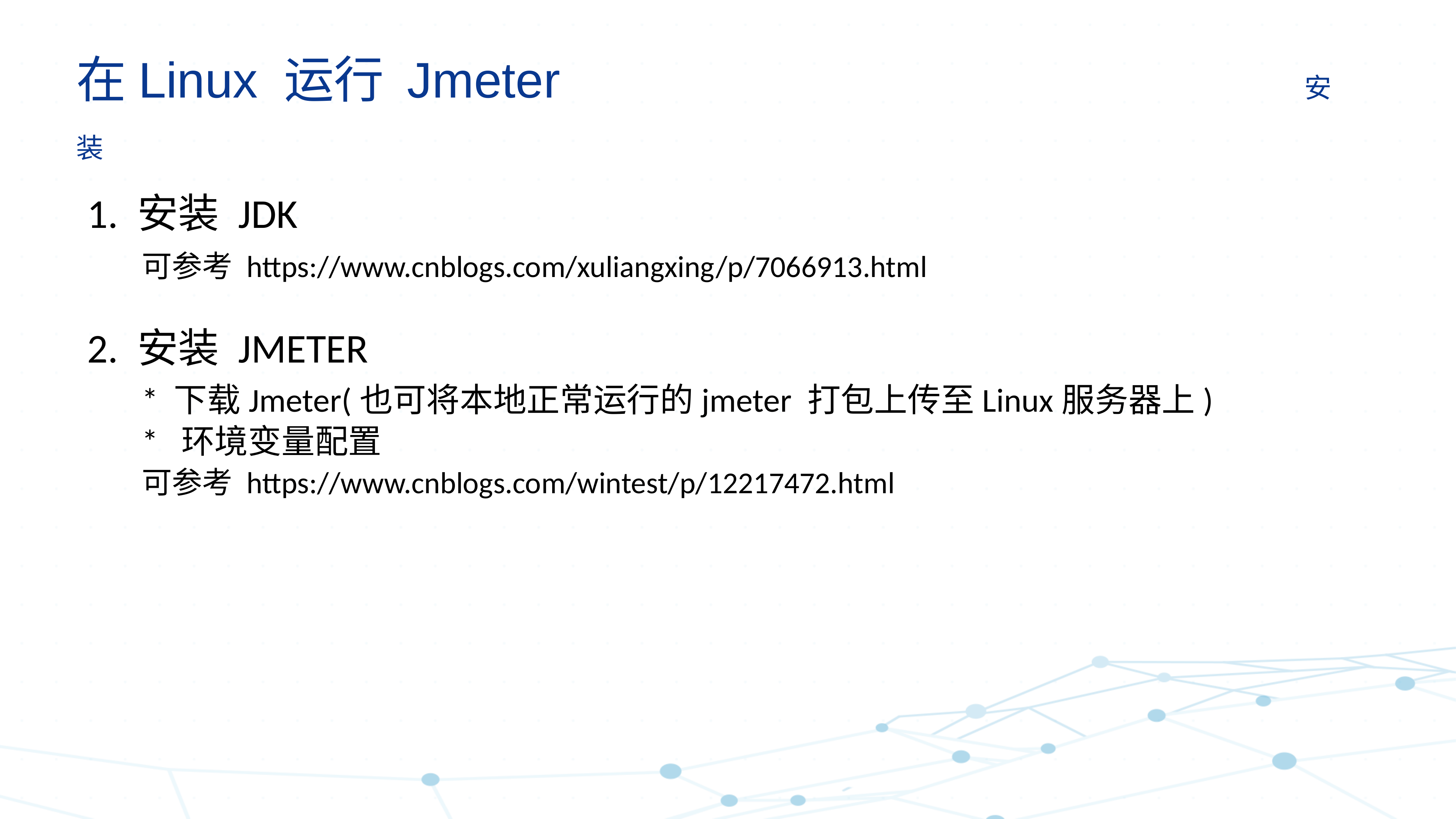

在Linux 运行 Jmeter       											     安装
1. 安装 JDK
	可参考 https://www.cnblogs.com/xuliangxing/p/7066913.html

2. 安装 JMETER
	* 下载Jmeter(也可将本地正常运行的jmeter 打包上传至Linux服务器上)
	*  环境变量配置
	可参考 https://www.cnblogs.com/wintest/p/12217472.html